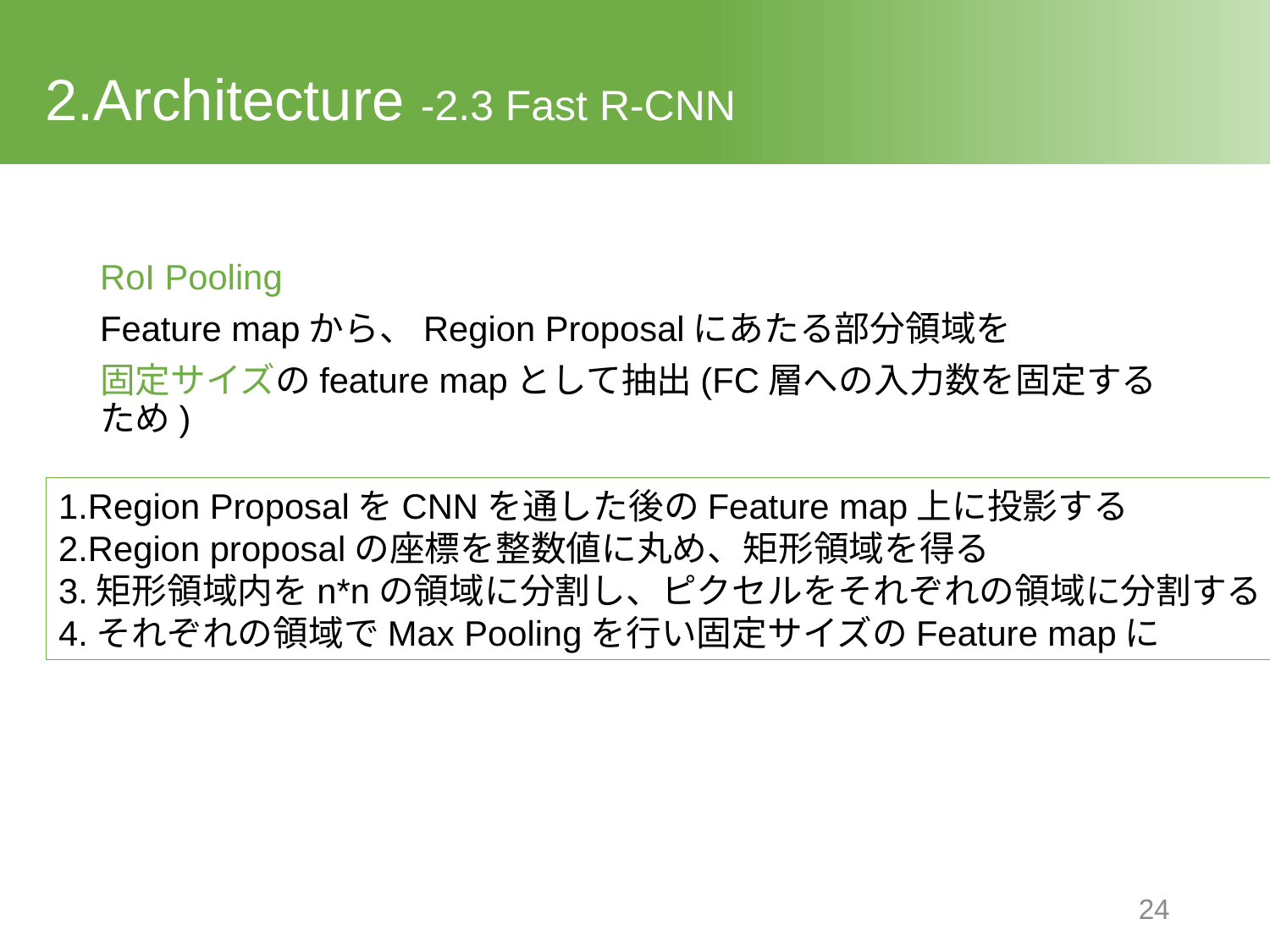

# 2.Architecture -2.3 Fast R-CNN
RoI Pooling
Feature mapから、Region Proposalにあたる部分領域を
固定サイズのfeature mapとして抽出(FC層への入力数を固定するため)

1.Region ProposalをCNNを通した後のFeature map上に投影する
2.Region proposalの座標を整数値に丸め、矩形領域を得る
3.矩形領域内をn*nの領域に分割し、ピクセルをそれぞれの領域に分割する
4.それぞれの領域でMax Poolingを行い固定サイズのFeature mapに
24